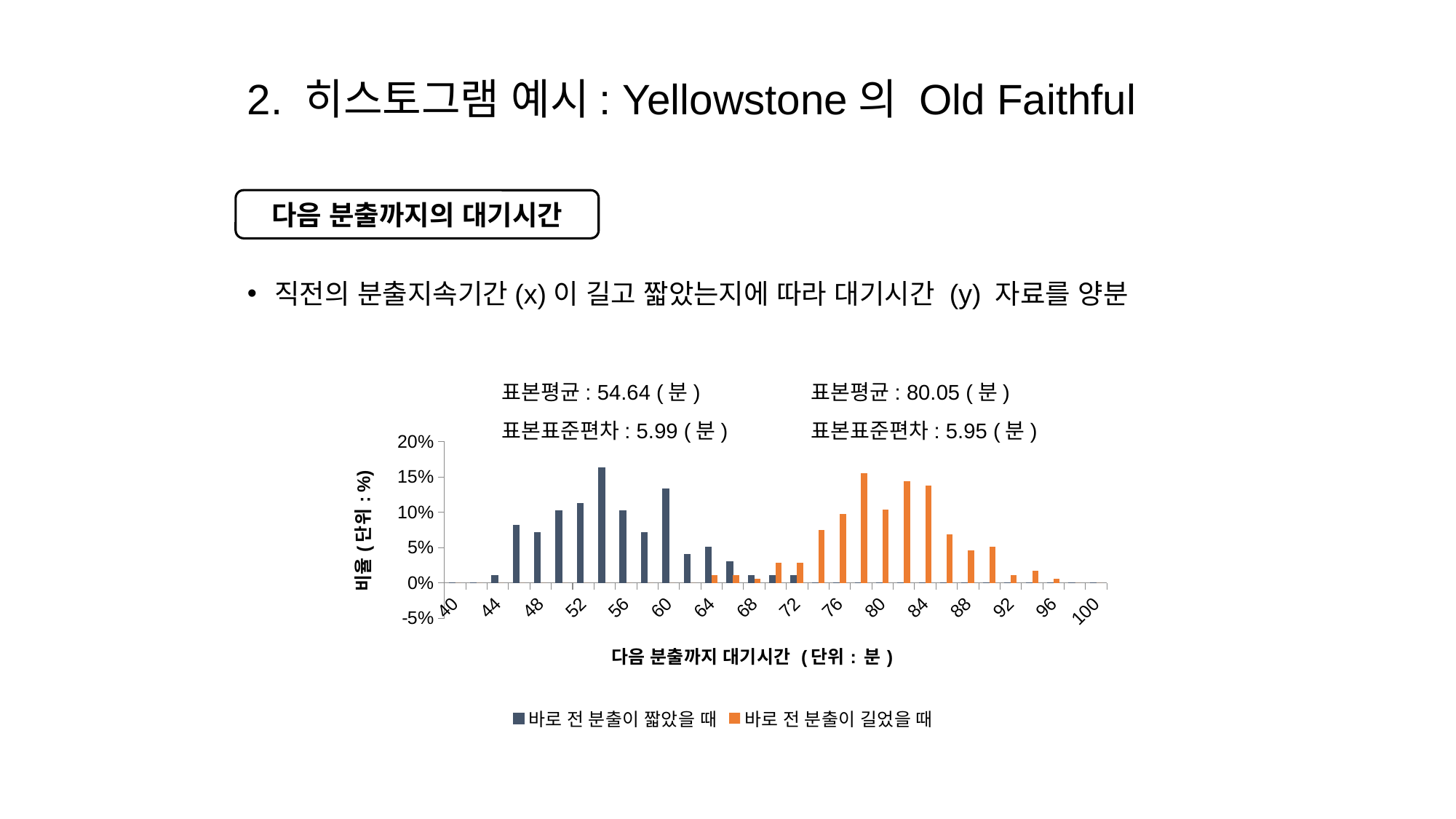

# 2. 히스토그램 예시: Yellowstone의 Old Faithful
다음 분출까지의 대기시간
직전의 분출지속기간(x)이 길고 짧았는지에 따라 대기시간 (y) 자료를 양분

표본평균: 54.64 (분)
표본표준편차: 5.99 (분)
표본평균: 80.05 (분)
표본표준편차: 5.95 (분)

### Chart

| Category | 바로 전 분출이 짧았을 때 | 바로 전 분출이 길었을 때 |
|---|---|---|
| 40 | 0.0 | 0.0 |
| 42 | 0.0 | 0.0 |
| 44 | 0.01020408163265313 | 0.0 |
| 46 | 0.0816326530612245 | 0.0 |
| 48 | 0.07142857142857142 | 0.0 |
| 50 | 0.10204081632653061 | 0.0 |
| 52 | 0.11224489795918367 | 0.0 |
| 54 | 0.16326530612245013 | 0.0 |
| 56 | 0.10204081632653061 | 0.0 |
| 58 | 0.07142857142857142 | 0.0 |
| 60 | 0.13265306122448967 | 0.0 |
| 62 | 0.04081632653061252 | 0.0 |
| 64 | 0.051020408163265286 | 0.011494252873563218 |
| 66 | 0.03061224489795921 | 0.011494252873563218 |
| 68 | 0.01020408163265313 | 0.005747126436781631 |
| 70 | 0.01020408163265313 | 0.028735632183908056 |
| 72 | 0.01020408163265313 | 0.028735632183908056 |
| 74 | 0.0 | 0.07471264367816094 |
| 76 | 0.0 | 0.09770114942528736 |
| 78 | 0.0 | 0.15517241379310345 |
| 80 | 0.0 | 0.10344827586206895 |
| 82 | 0.0 | 0.14367816091954017 |
| 84 | 0.0 | 0.13793103448275942 |
| 86 | 0.0 | 0.06896551724137931 |
| 88 | 0.0 | 0.045977011494252866 |
| 90 | 0.0 | 0.051724137931034524 |
| 92 | 0.0 | 0.011494252873563218 |
| 94 | 0.0 | 0.017241379310344827 |
| 96 | 0.0 | 0.005747126436781631 |
| 98 | 0.0 | 0.0 |
| 100 | 0.0 | 0.0 |